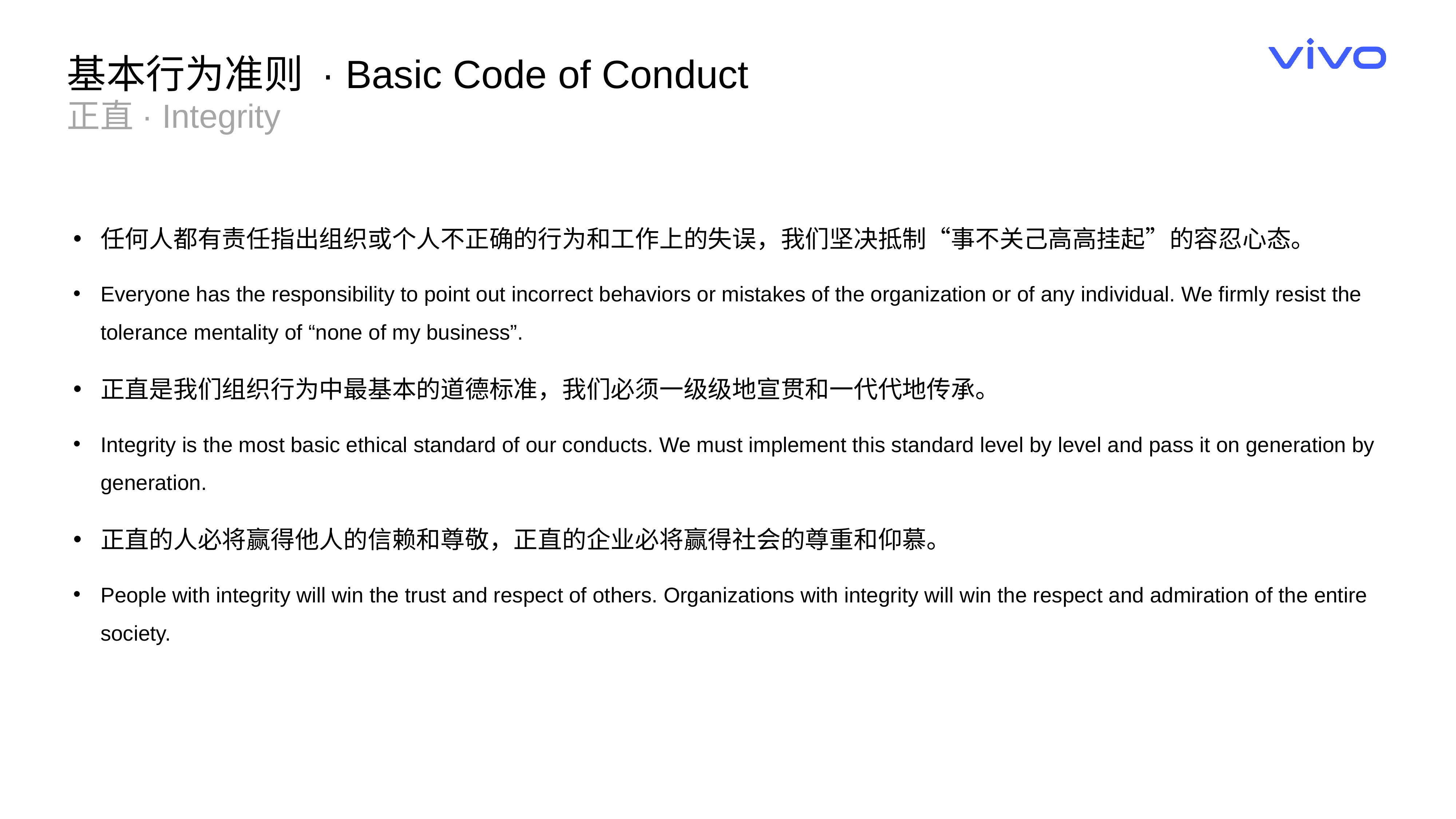

基本行为准则 · Basic Code of Conduct
正直· Integrity
任何人都有责任指出组织或个人不正确的行为和工作上的失误，我们坚决抵制“事不关己高高挂起”的容忍心态。
Everyone has the responsibility to point out incorrect behaviors or mistakes of the organization or of any individual. We firmly resist the tolerance mentality of “none of my business”.
正直是我们组织行为中最基本的道德标准，我们必须一级级地宣贯和一代代地传承。
Integrity is the most basic ethical standard of our conducts. We must implement this standard level by level and pass it on generation by generation.
正直的人必将赢得他人的信赖和尊敬，正直的企业必将赢得社会的尊重和仰慕。
People with integrity will win the trust and respect of others. Organizations with integrity will win the respect and admiration of the entire society.